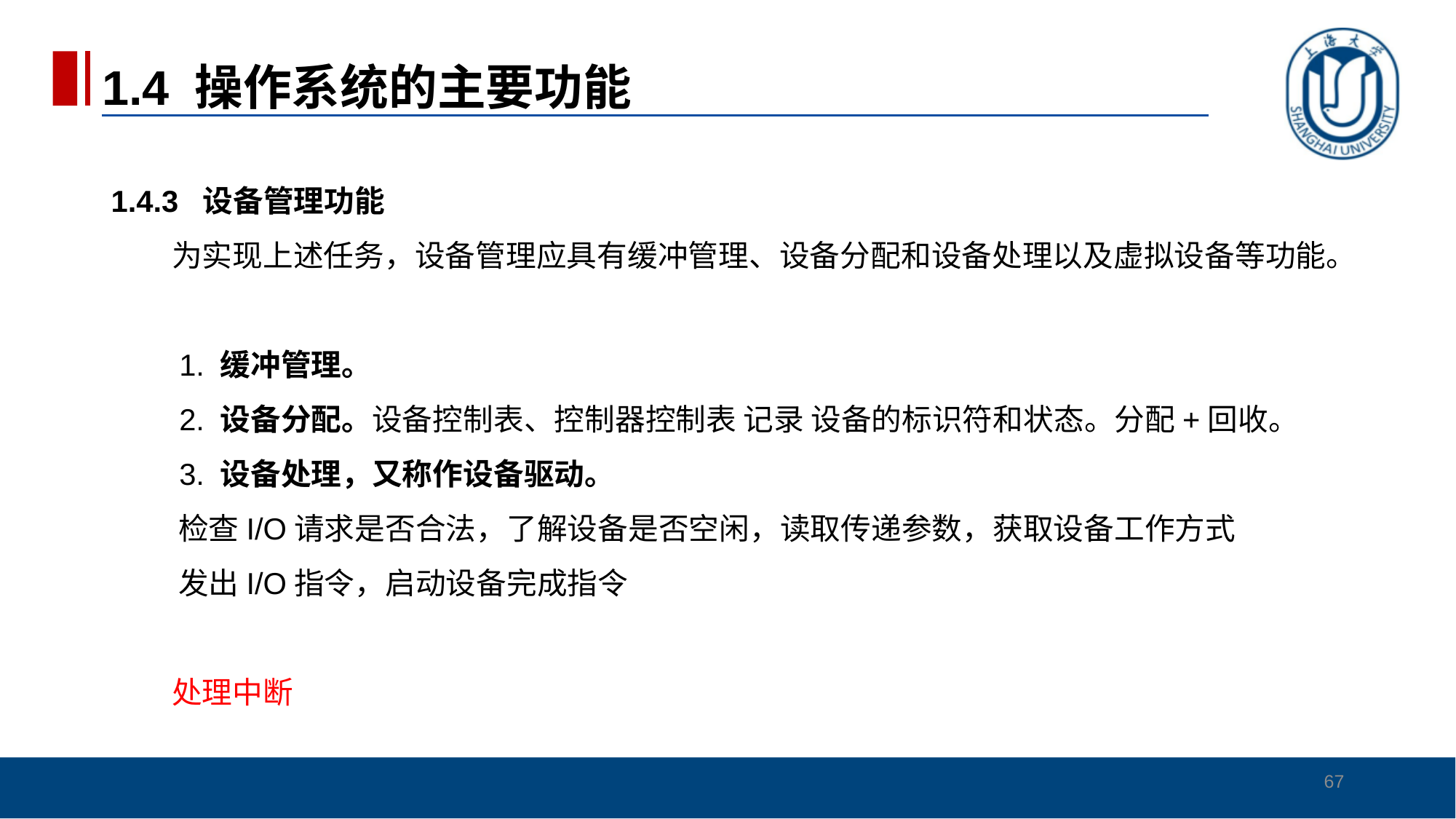

1.4 操作系统的主要功能
# 1.4.3  设备管理功能 　　为实现上述任务，设备管理应具有缓冲管理、设备分配和设备处理以及虚拟设备等功能。 　　1. 缓冲管理。 　　2. 设备分配。设备控制表、控制器控制表 记录 设备的标识符和状态。分配+回收。 　　3. 设备处理，又称作设备驱动。 检查I/O请求是否合法，了解设备是否空闲，读取传递参数，获取设备工作方式 发出I/O指令，启动设备完成指令 处理中断
67